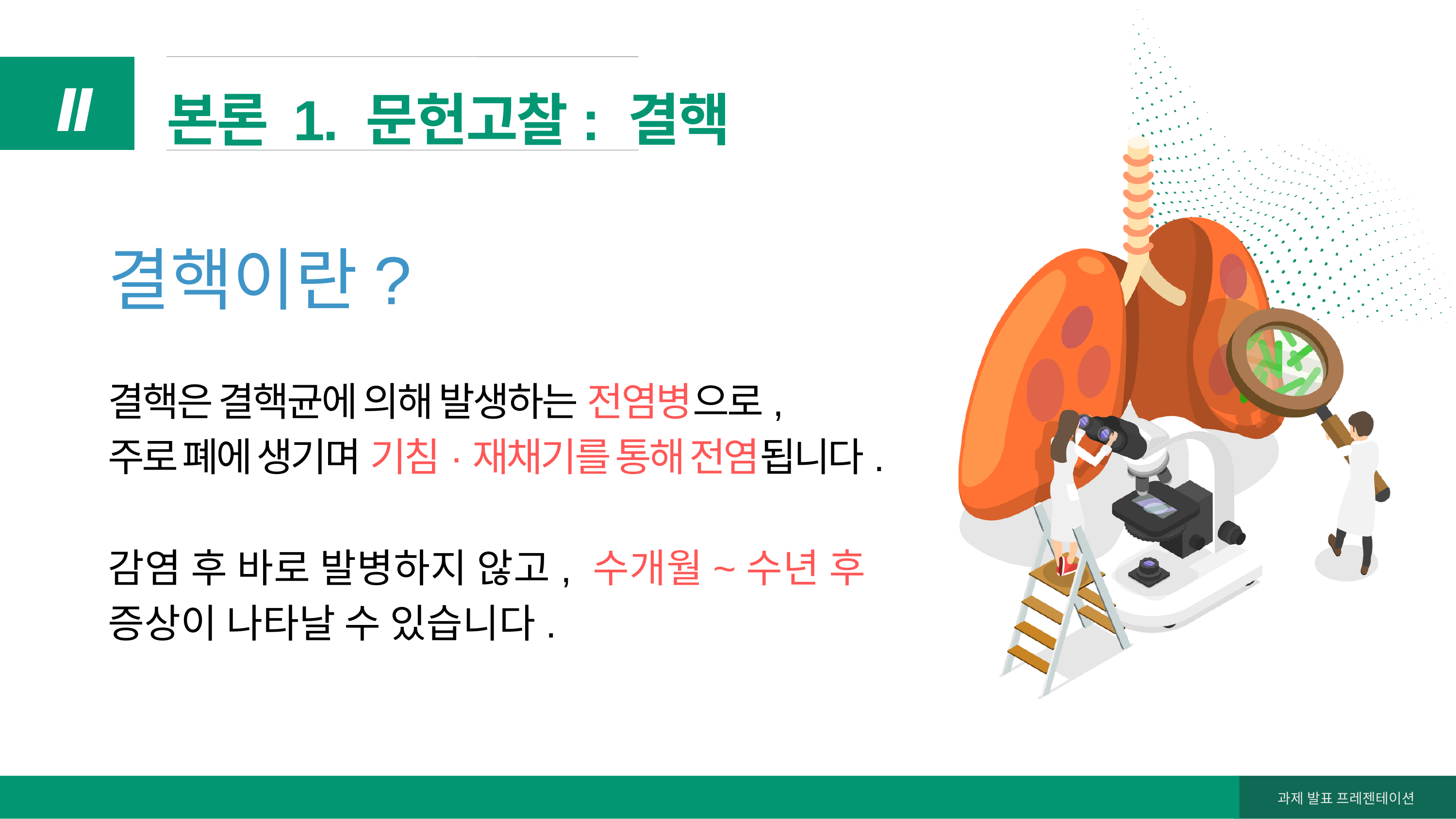

본론 1. 문헌고찰: 결핵
Ⅱ

결핵이란?
결핵은 결핵균에 의해 발생하는 전염병으로,
주로 폐에 생기며 기침·재채기를 통해 전염됩니다.
감염 후 바로 발병하지 않고, 수개월~수년 후 증상이 나타날 수 있습니다.

과제 발표 프레젠테이션